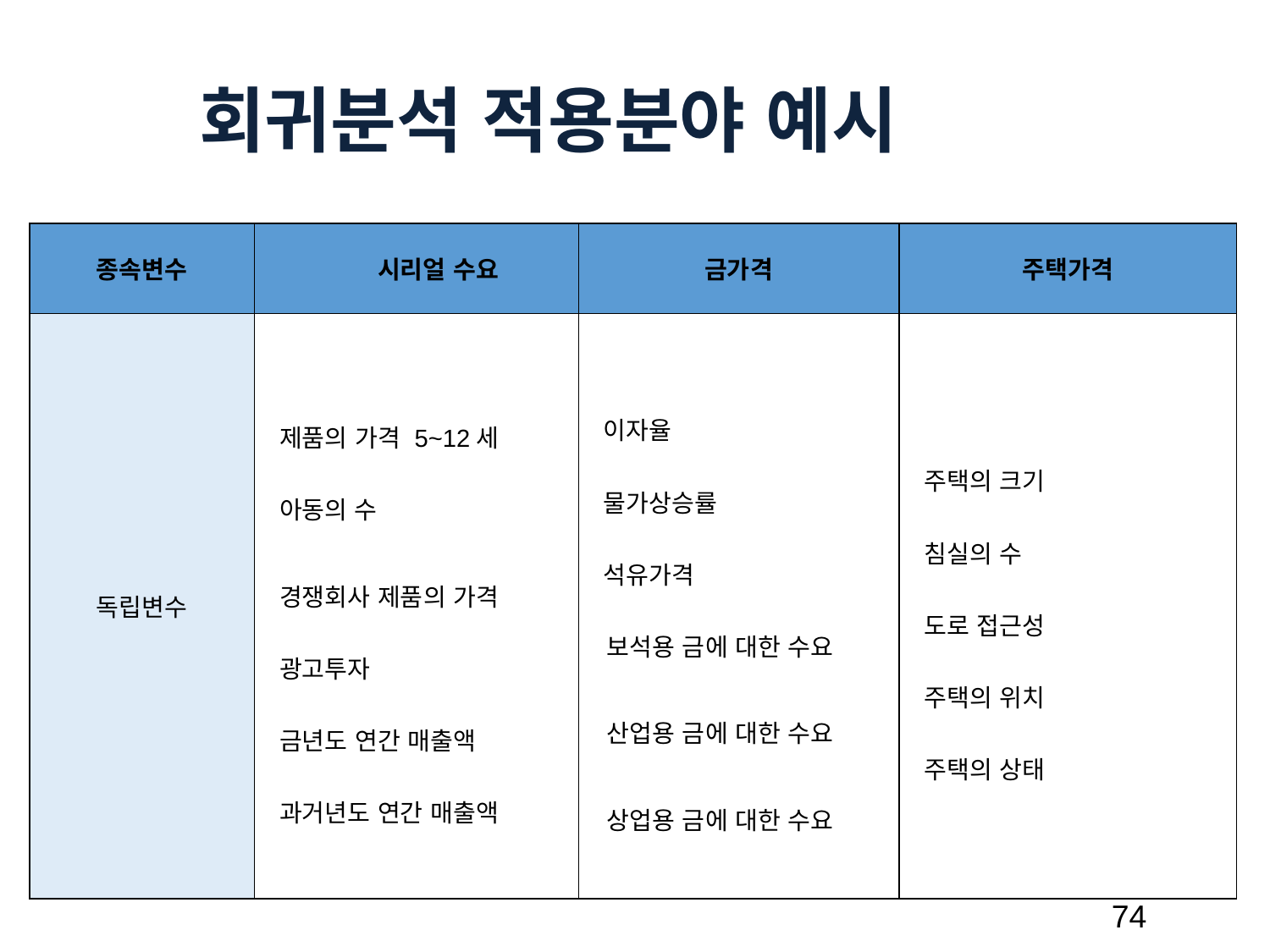

회귀분석 적용분야 예시
| 종속변수 | 시리얼 수요 | 금가격 | 주택가격 |
| --- | --- | --- | --- |
| 독립변수 | 제품의 가격 5~12세 아동의 수 경쟁회사 제품의 가격 광고투자 금년도 연간 매출액 과거년도 연간 매출액 | 이자율 물가상승률 석유가격 보석용 금에 대한 수요 산업용 금에 대한 수요 상업용 금에 대한 수요 | 주택의 크기 침실의 수 도로 접근성 주택의 위치 주택의 상태 |